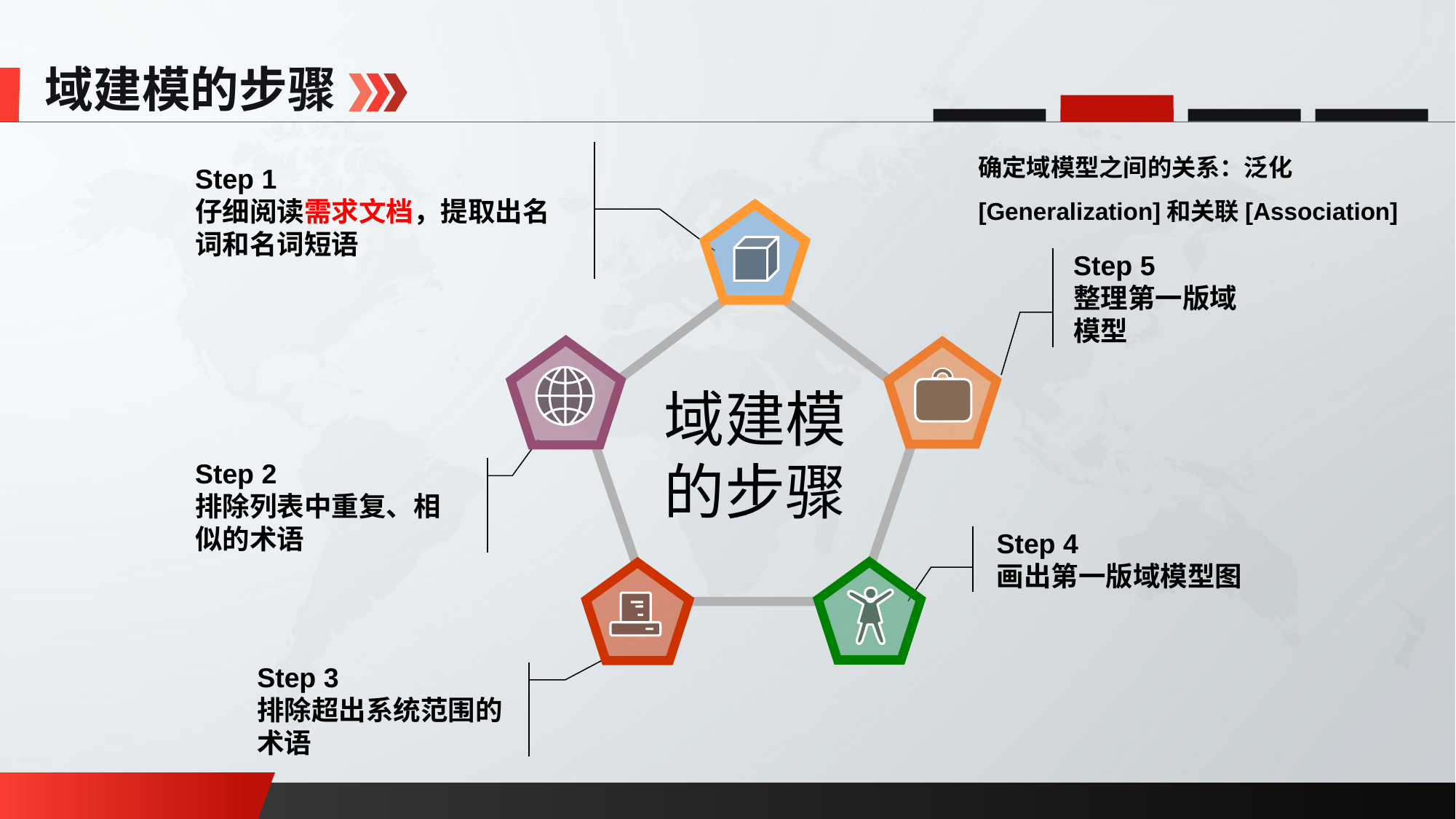

域建模的步骤

确定域模型之间的关系：泛化[Generalization]和关联[Association]
Step 1
仔细阅读需求文档，提取出名词和名词短语

Step 5
整理第一版域模型

域建模的步骤

Step 2
排除列表中重复、相似的术语
Step 4
画出第一版域模型图

Step 3
排除超出系统范围的术语